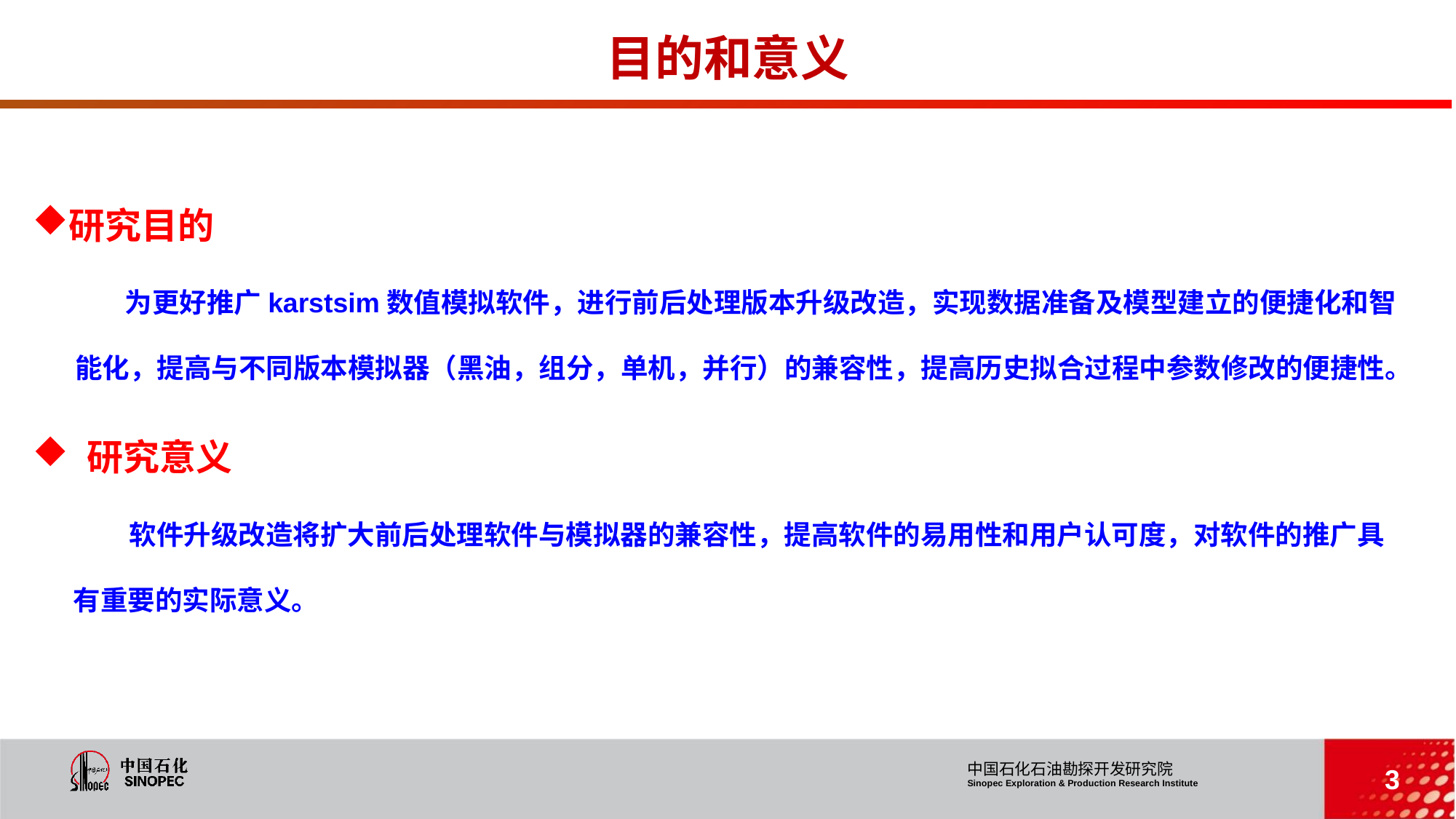

目的和意义

研究目的
       为更好推广karstsim数值模拟软件，进行前后处理版本升级改造，实现数据准备及模型建立的便捷化和智能化，提高与不同版本模拟器（黑油，组分，单机，并行）的兼容性，提高历史拟合过程中参数修改的便捷性。
研究意义
        软件升级改造将扩大前后处理软件与模拟器的兼容性，提高软件的易用性和用户认可度，对软件的推广具有重要的实际意义。